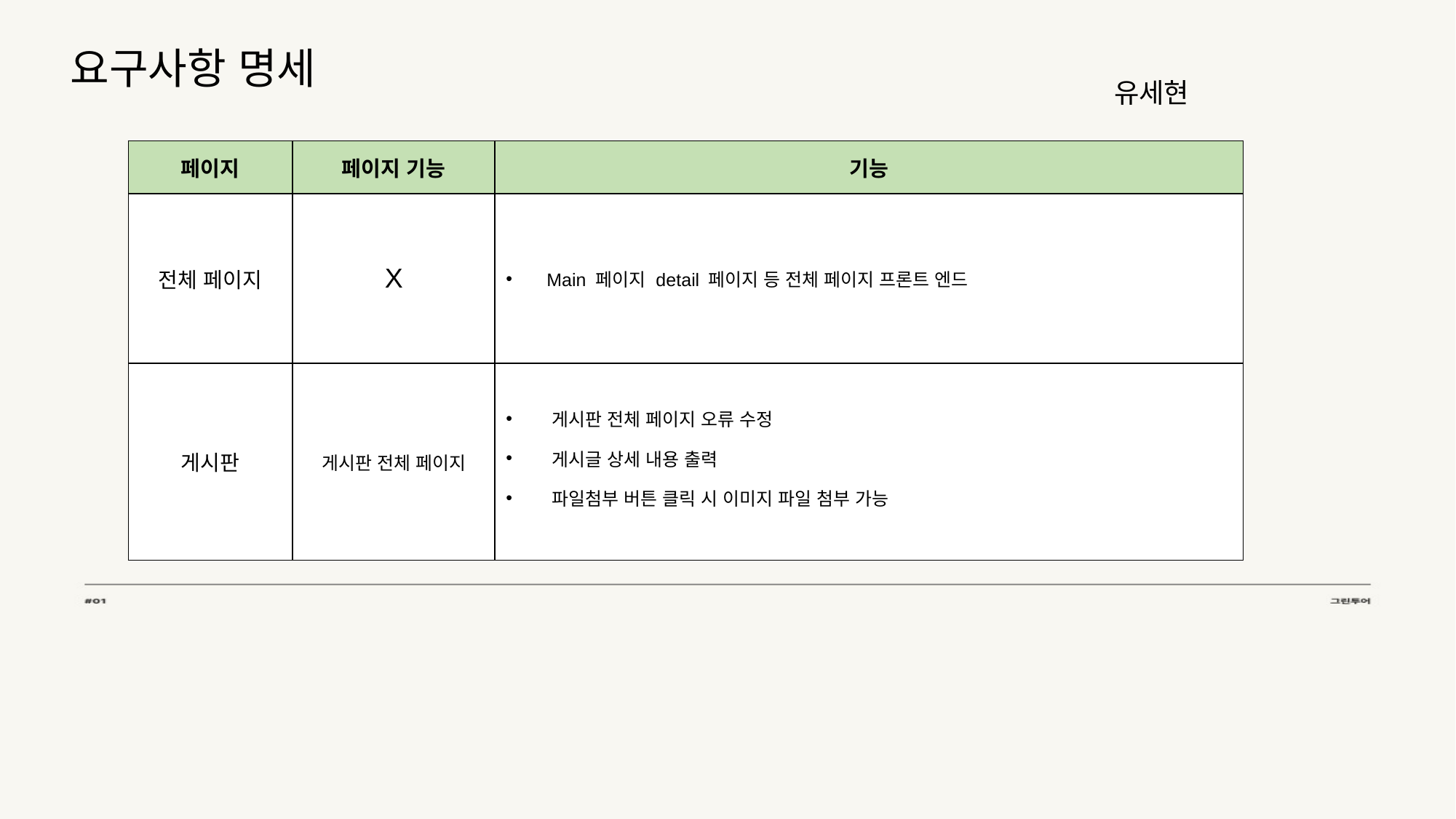

# 요구사항 명세
유세현
| 페이지 | 페이지 기능 | 기능 |
| --- | --- | --- |
| 전체 페이지 | X | Main 페이지 detail 페이지 등 전체 페이지 프론트 엔드 |
| 게시판 | 게시판 전체 페이지 | 게시판 전체 페이지 오류 수정 게시글 상세 내용 출력 파일첨부 버튼 클릭 시 이미지 파일 첨부 가능 |